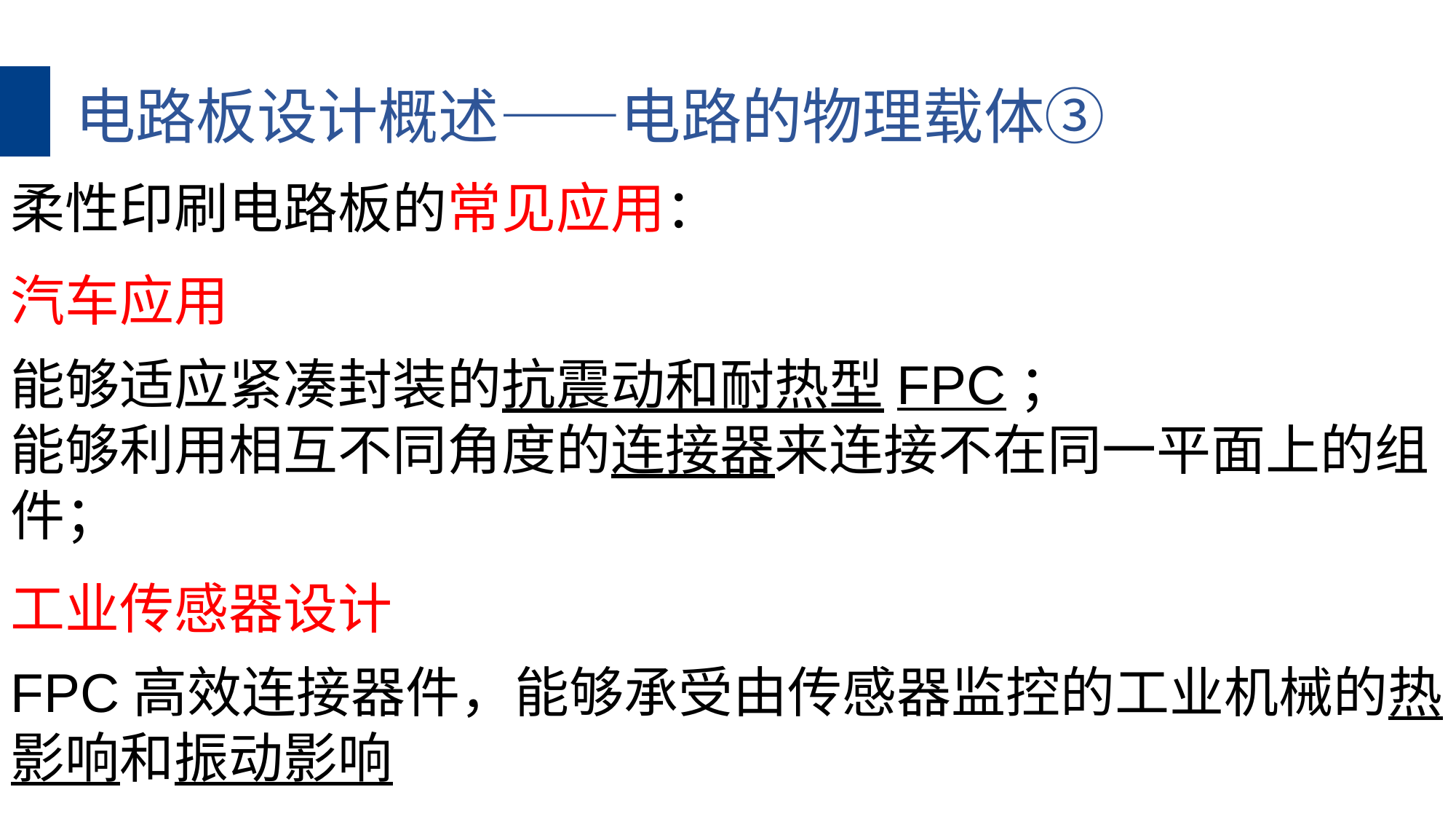

电路板设计概述——电路的物理载体③
柔性印刷电路板的常见应用：
汽车应用
能够适应紧凑封装的抗震动和耐热型FPC；
能够利用相互不同角度的连接器来连接不在同一平面上的组件；
工业传感器设计
FPC高效连接器件，能够承受由传感器监控的工业机械的热影响和振动影响